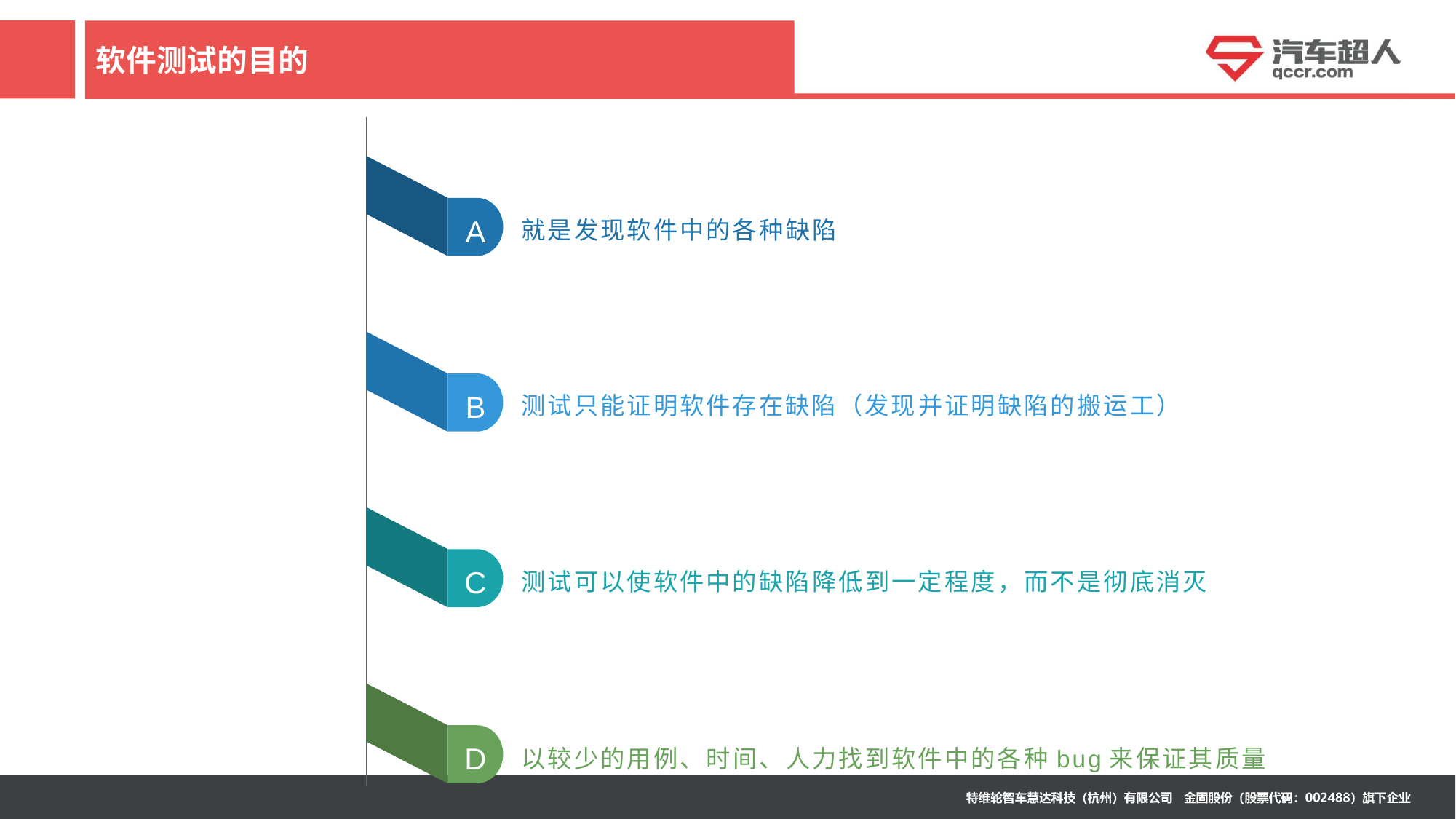

# 软件测试的目的

就是发现软件中的各种缺陷
A

测试只能证明软件存在缺陷（发现并证明缺陷的搬运工）
B

测试可以使软件中的缺陷降低到一定程度，而不是彻底消灭
C

以较少的用例、时间、人力找到软件中的各种bug来保证其质量
D